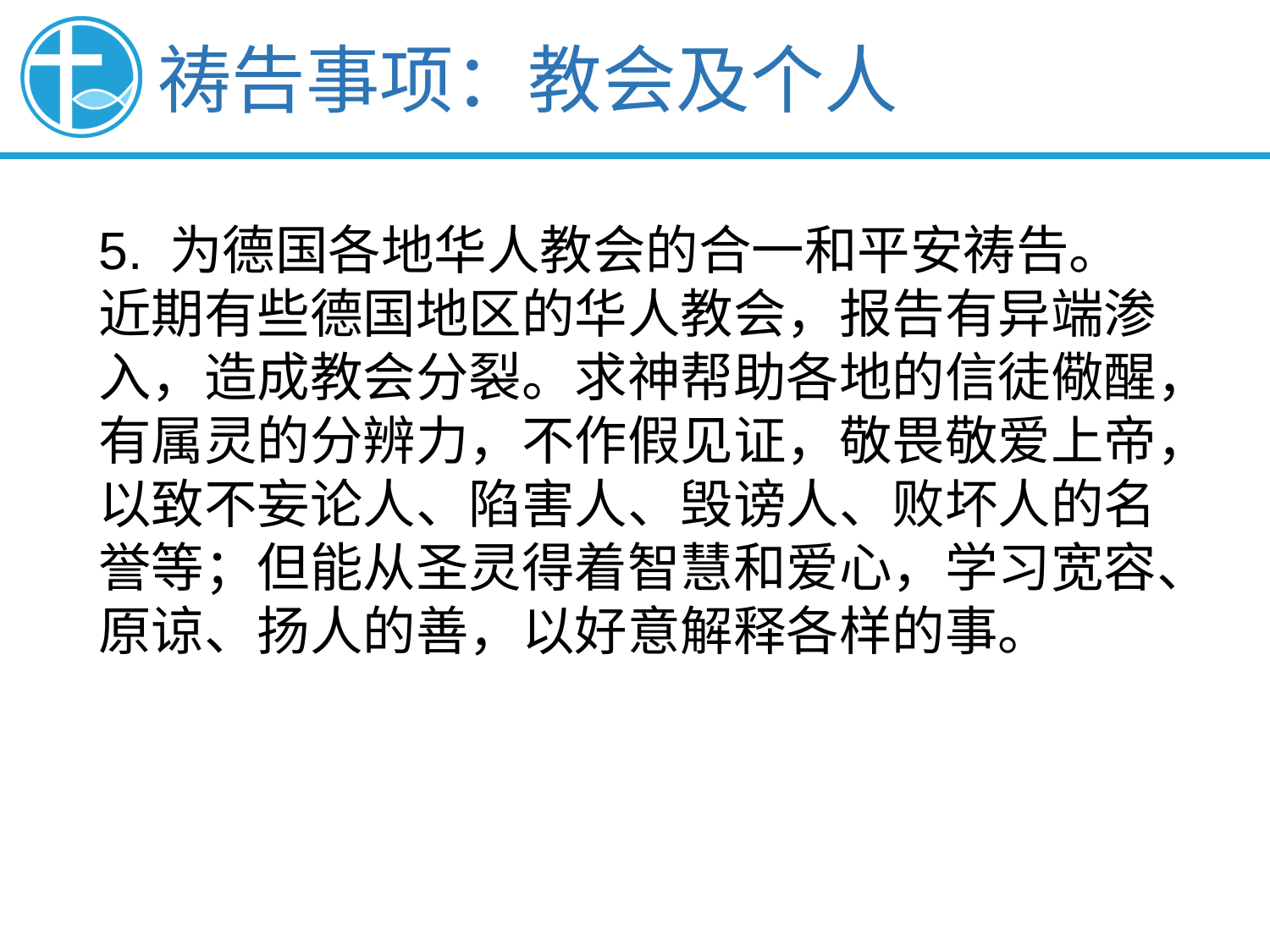

祷告事项：教会及个人

5. 为德国各地华人教会的合一和平安祷告。近期有些德国地区的华人教会，报告有异端渗入，造成教会分裂。求神帮助各地的信徒儆醒，有属灵的分辨力，不作假见证，敬畏敬爱上帝，以致不妄论人、陷害人、毁谤人、败坏人的名誉等；但能从圣灵得着智慧和爱心，学习宽容、原谅、扬人的善，以好意解释各样的事。